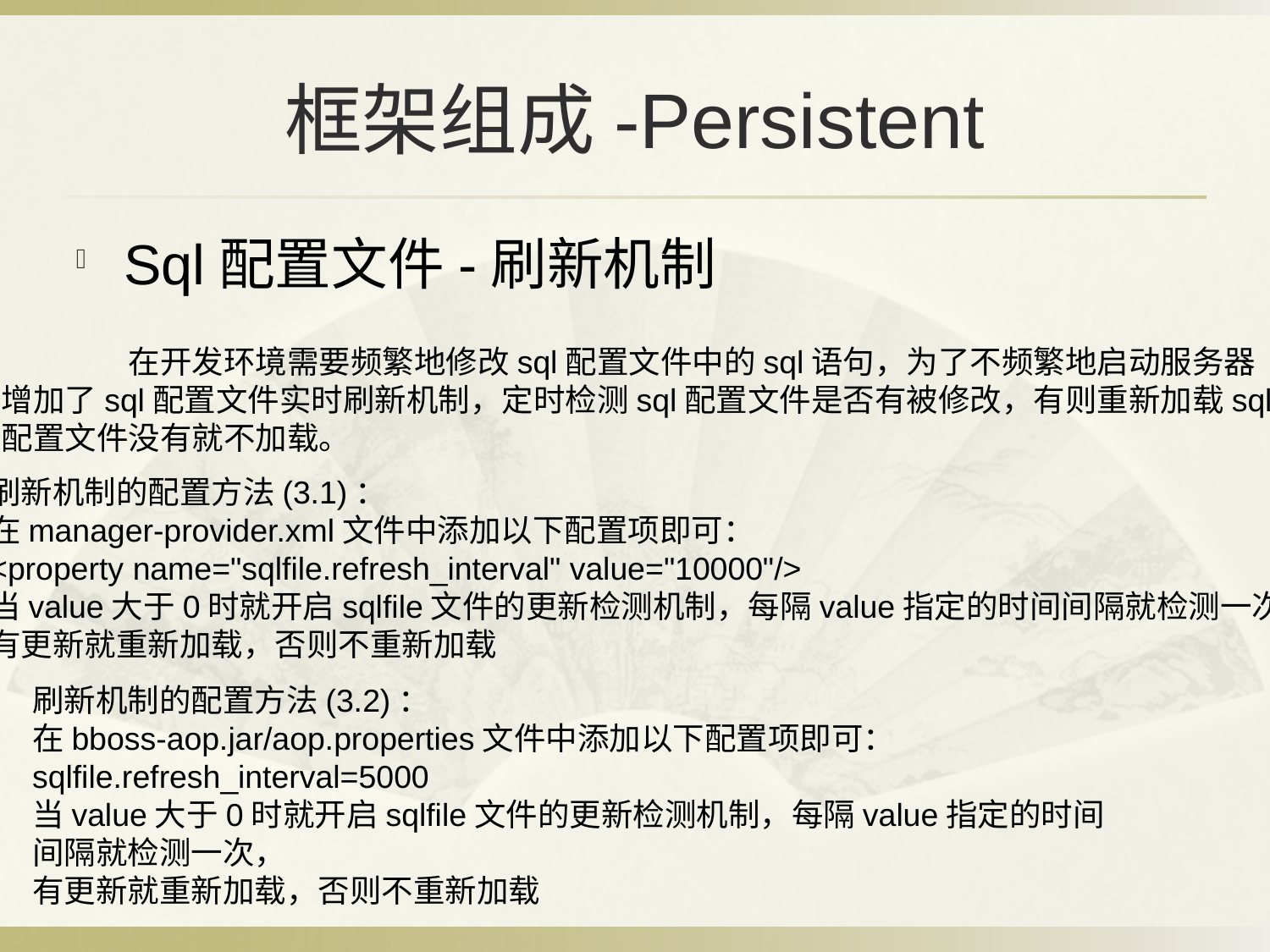

# 框架组成-Persistent
Sql配置文件-刷新机制
	在开发环境需要频繁地修改sql配置文件中的sql语句，为了不频繁地启动服务器
增加了sql配置文件实时刷新机制，定时检测sql配置文件是否有被修改，有则重新加载sql
配置文件没有就不加载。
刷新机制的配置方法(3.1)：
在manager-provider.xml文件中添加以下配置项即可：
<property name="sqlfile.refresh_interval" value="10000"/>
当value大于0时就开启sqlfile文件的更新检测机制，每隔value指定的时间间隔就检测一次，
有更新就重新加载，否则不重新加载
刷新机制的配置方法(3.2)：
在bboss-aop.jar/aop.properties文件中添加以下配置项即可：
sqlfile.refresh_interval=5000
当value大于0时就开启sqlfile文件的更新检测机制，每隔value指定的时间间隔就检测一次，
有更新就重新加载，否则不重新加载